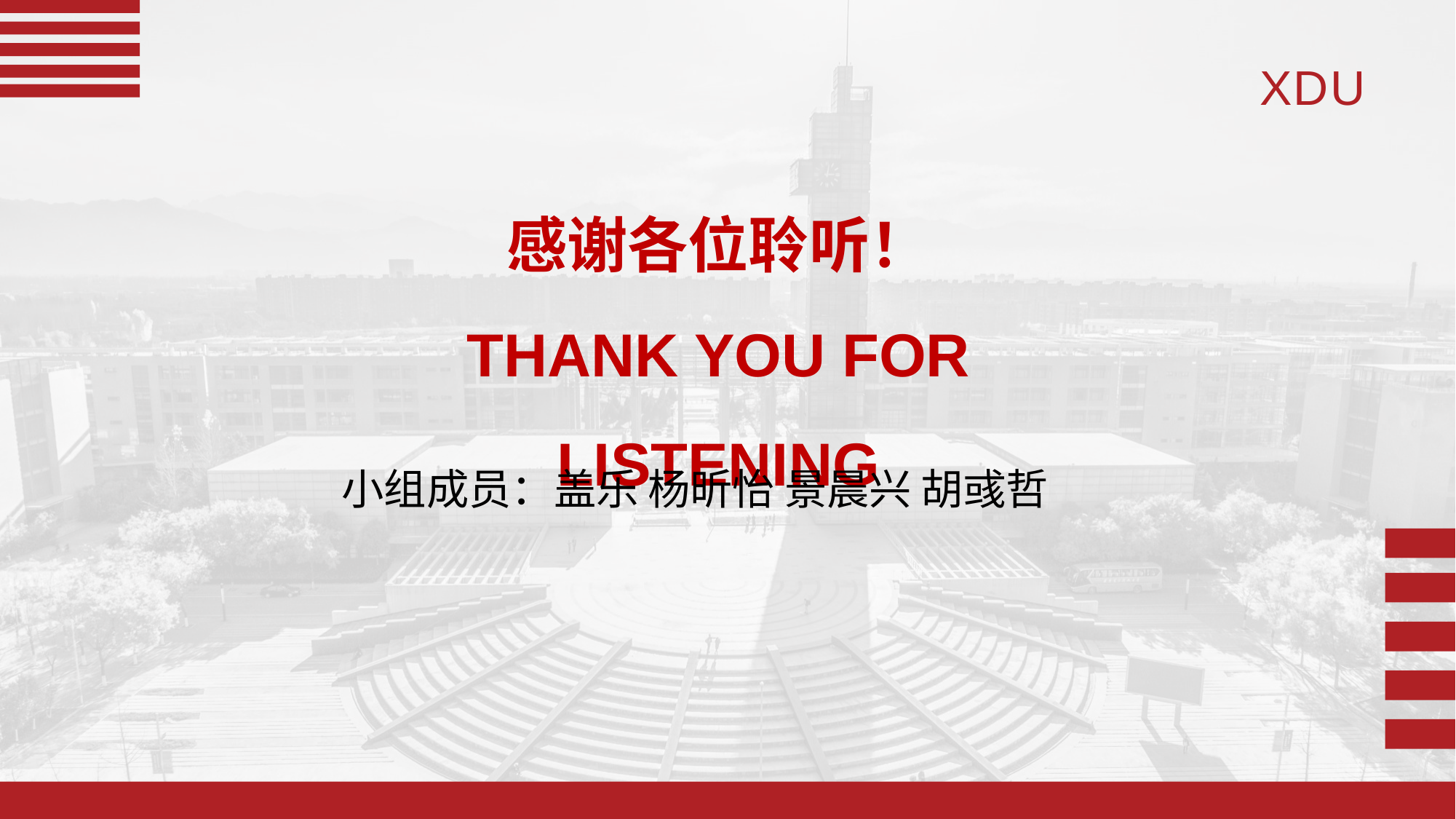

感谢各位聆听！
THANK YOU FOR LISTENING
小组成员：盖乐 杨昕怡 景晨兴 胡彧哲
27